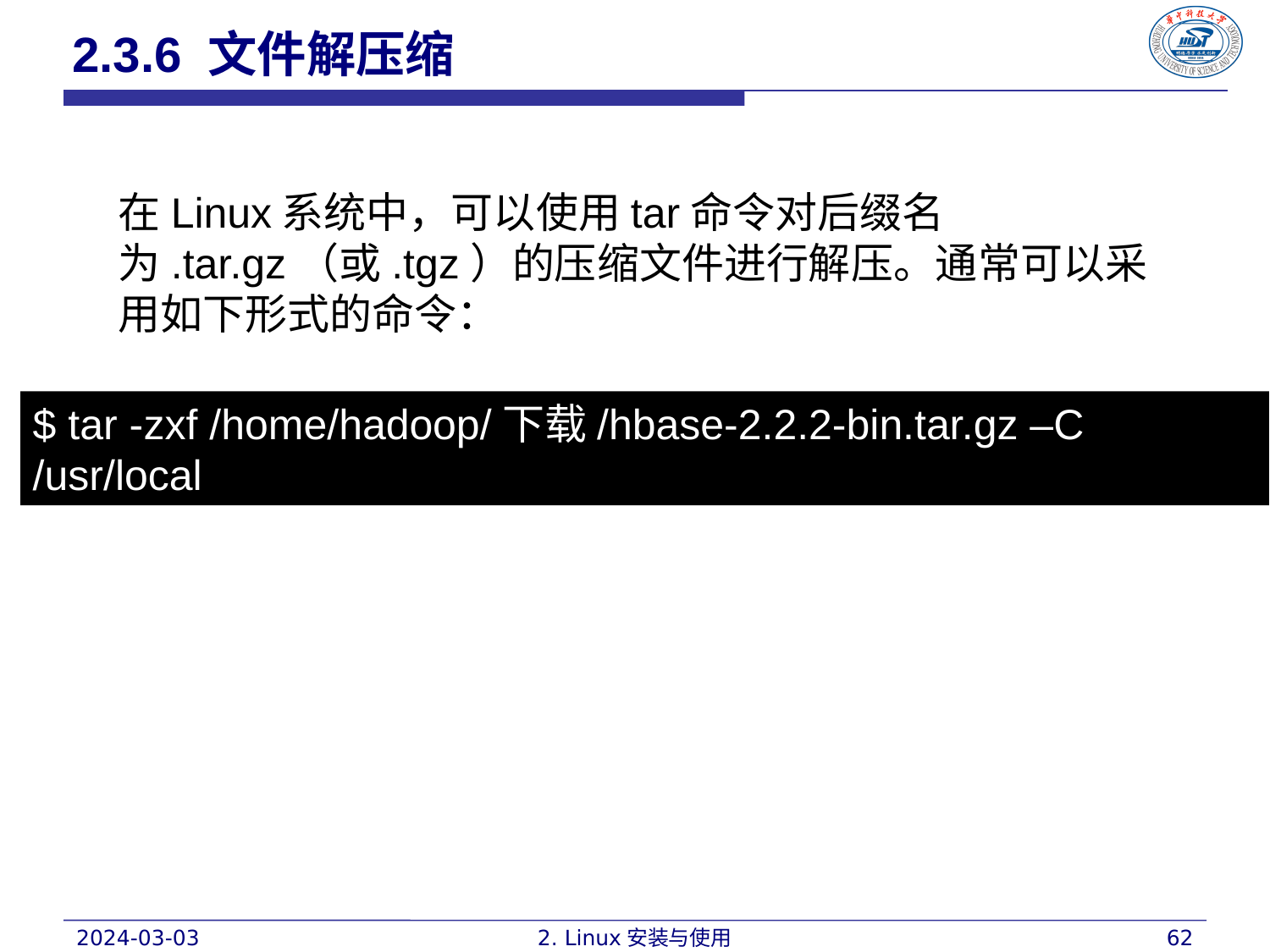

2.3.6 文件解压缩
在Linux系统中，可以使用tar命令对后缀名为.tar.gz（或.tgz）的压缩文件进行解压。通常可以采用如下形式的命令：
$ tar -zxf /home/hadoop/下载/hbase-2.2.2-bin.tar.gz –C /usr/local
2024-03-03
2. Linux安装与使用
62